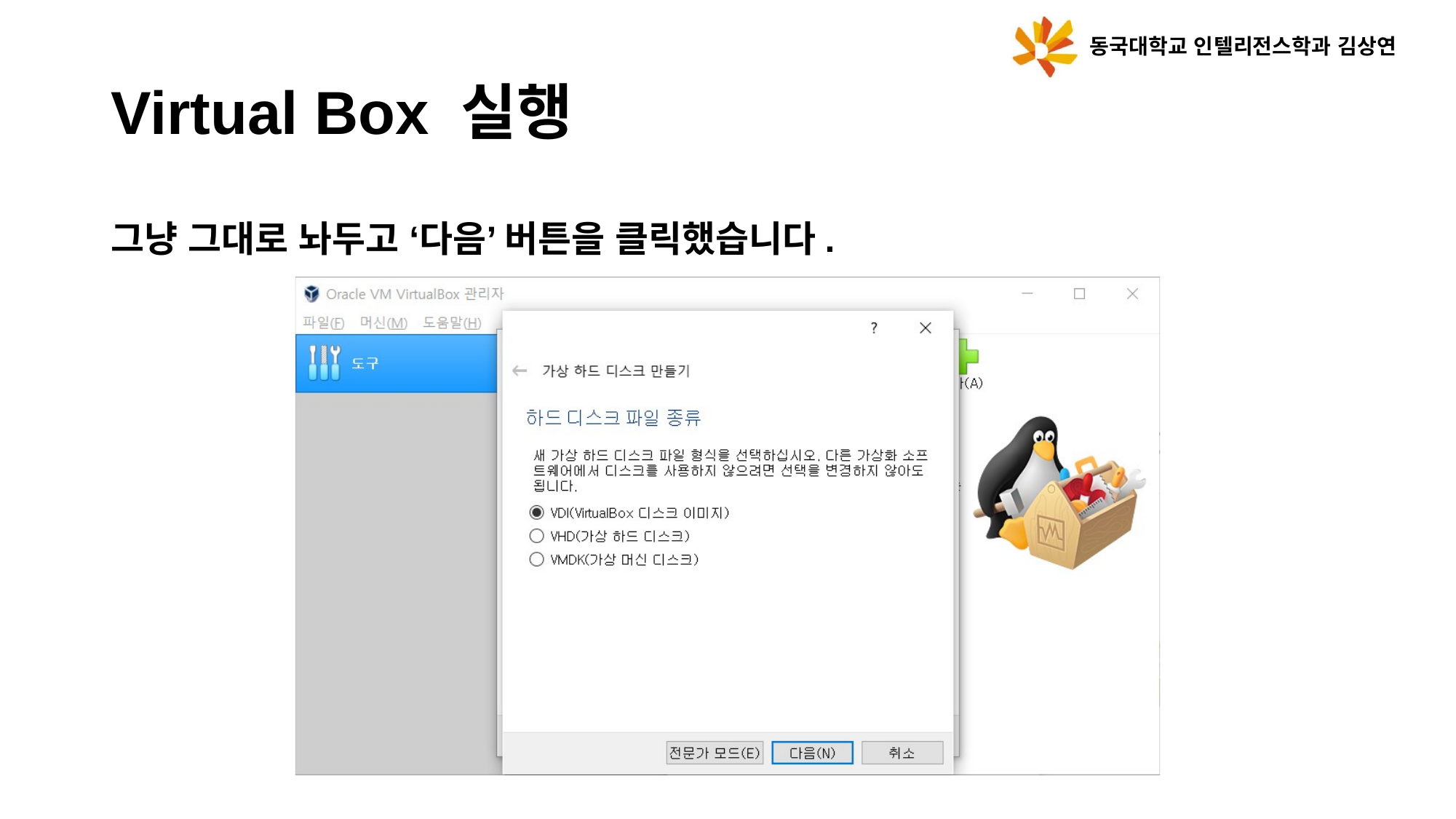

동국대학교 인텔리전스학과 김상연
Virtual Box 실행
그냥 그대로 놔두고 ‘다음’ 버튼을 클릭했습니다.